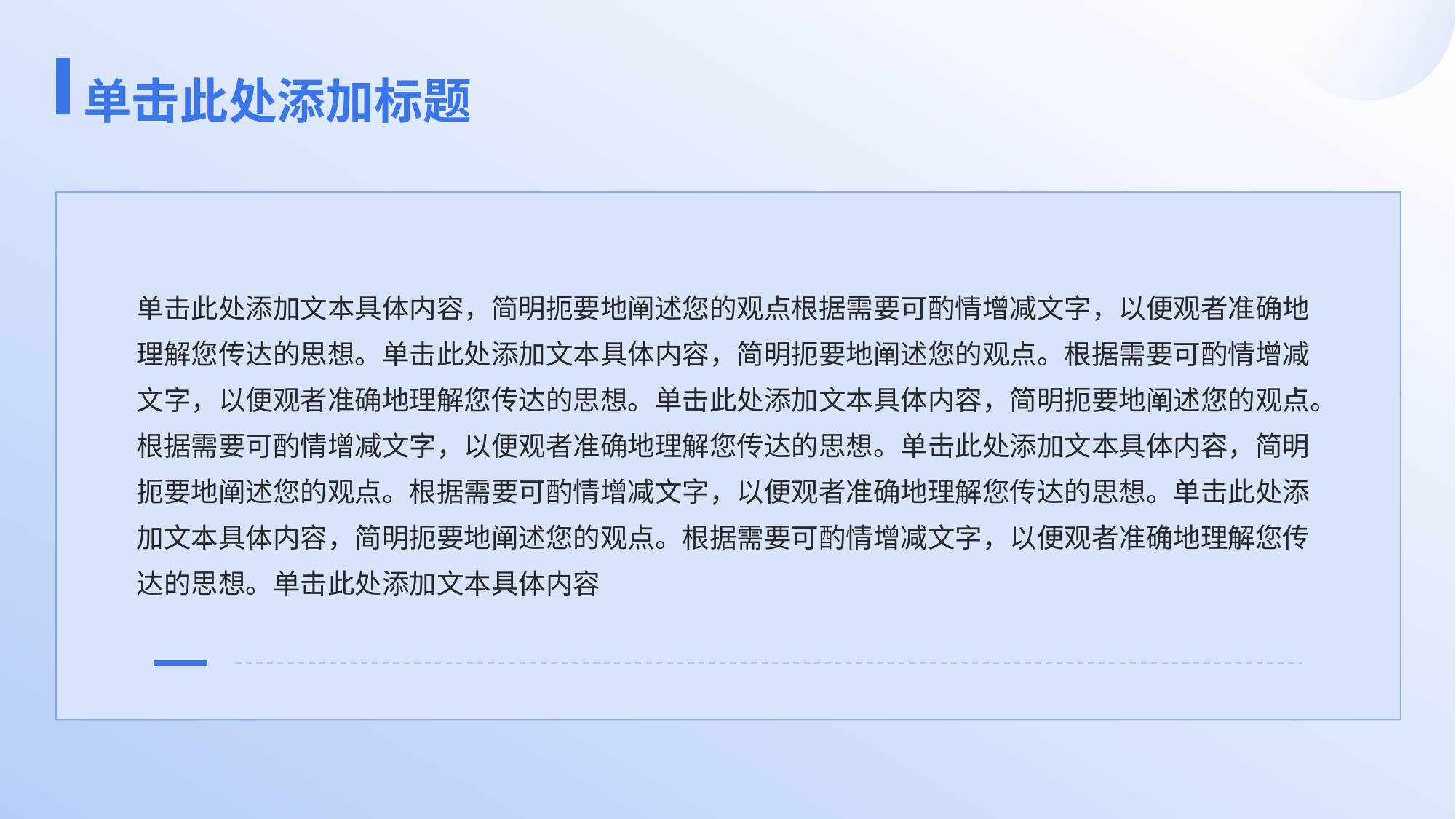

# 单击此处添加标题

单击此处添加文本具体内容，简明扼要地阐述您的观点根据需要可酌情增减文字，以便观者准确地理解您传达的思想。单击此处添加文本具体内容，简明扼要地阐述您的观点。根据需要可酌情增减文字，以便观者准确地理解您传达的思想。单击此处添加文本具体内容，简明扼要地阐述您的观点。根据需要可酌情增减文字，以便观者准确地理解您传达的思想。单击此处添加文本具体内容，简明扼要地阐述您的观点。根据需要可酌情增减文字，以便观者准确地理解您传达的思想。单击此处添加文本具体内容，简明扼要地阐述您的观点。根据需要可酌情增减文字，以便观者准确地理解您传达的思想。单击此处添加文本具体内容